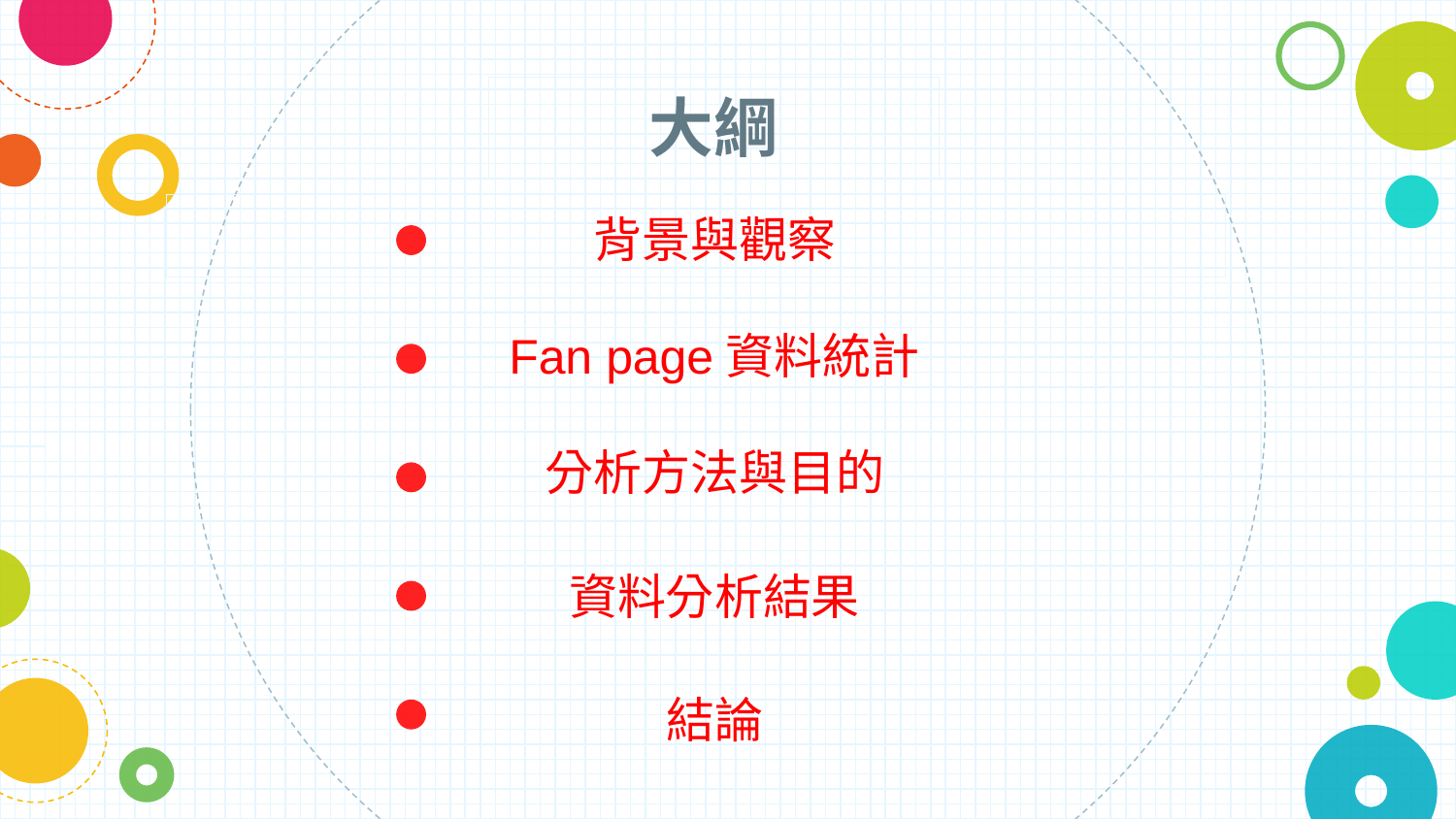

大綱
背景與觀察

Fan page資料統計

分析方法與目的

資料分析結果

結論